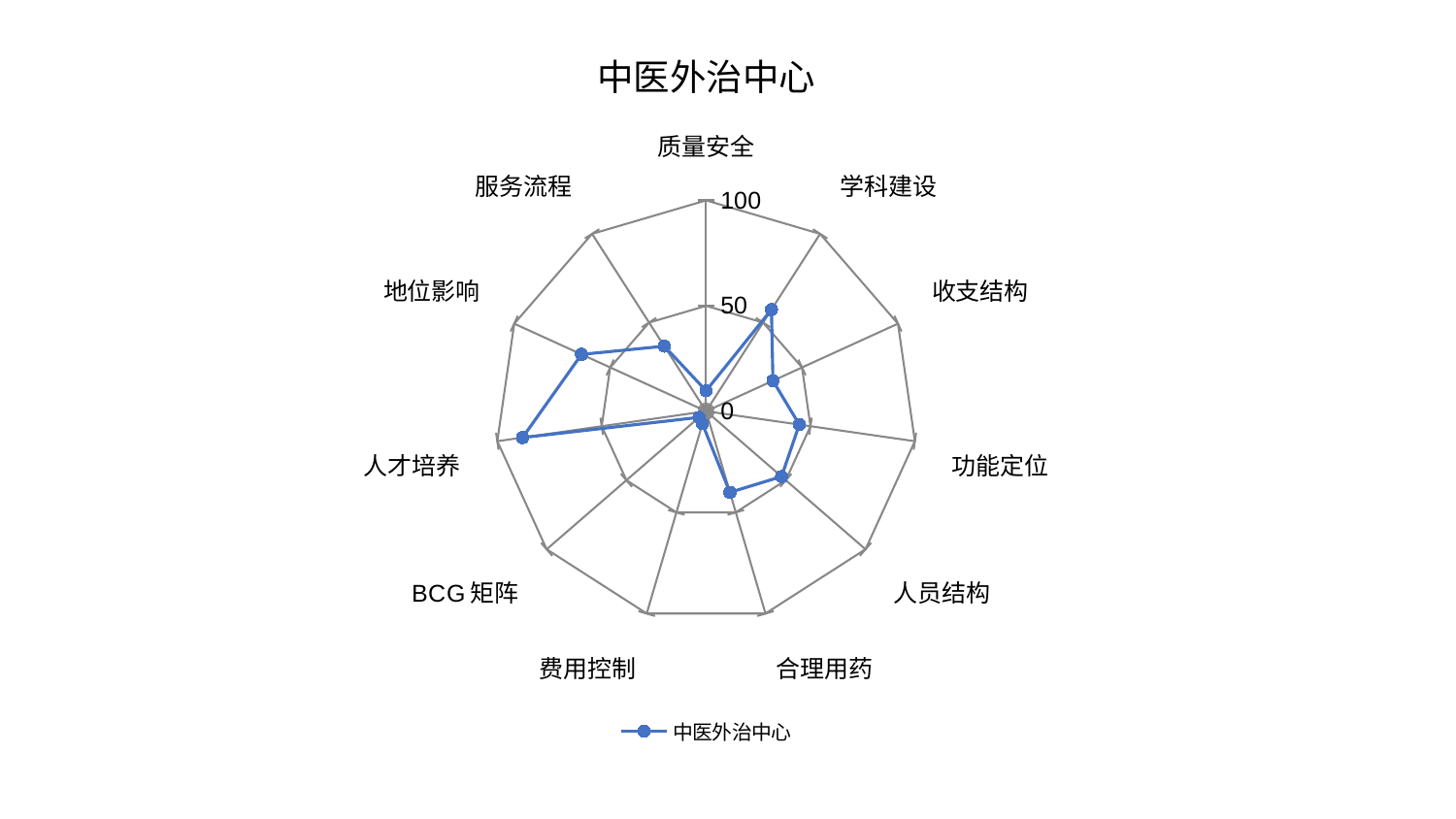

### Chart: 中医外治中心

| Category | 中医外治中心 |
|---|---|
| 质量安全 | 9.685554714308353 |
| 学科建设 | 57.304224543835325 |
| 收支结构 | 34.83639247108517 |
| 功能定位 | 44.64291758970692 |
| 人员结构 | 47.33077320652721 |
| 合理用药 | 40.119535197082165 |
| 费用控制 | 6.179919146855402 |
| BCG矩阵 | 4.464887282964815 |
| 人才培养 | 87.92790889141907 |
| 地位影响 | 64.94358192355234 |
| 服务流程 | 36.68678117884373 |
120